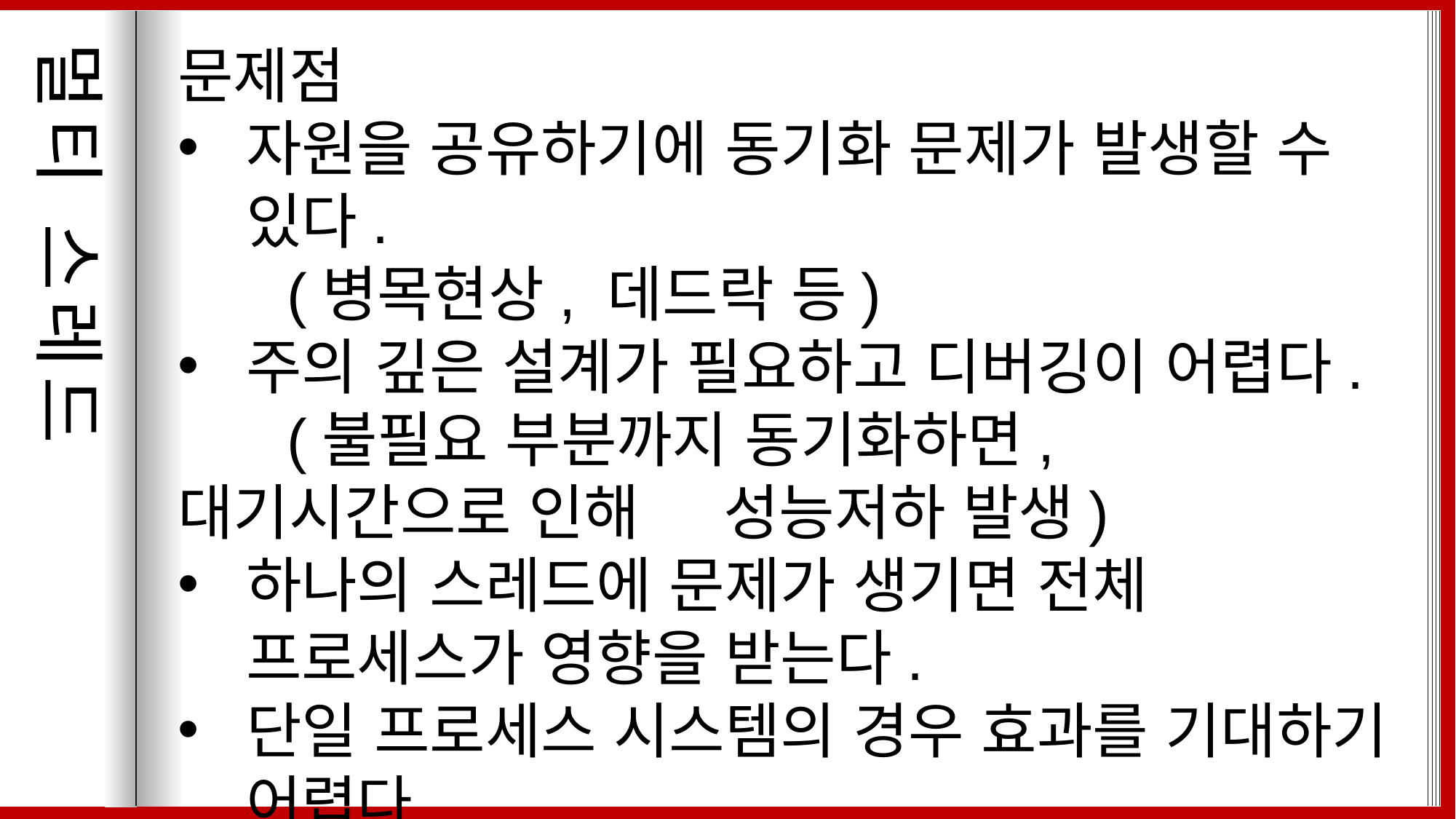

`
멀티 스레드
문제점
자원을 공유하기에 동기화 문제가 발생할 수 있다.
	(병목현상, 데드락 등)
주의 깊은 설계가 필요하고 디버깅이 어렵다.
	(불필요 부분까지 동기화하면, 대기시간으로 인해 	성능저하 발생)
하나의 스레드에 문제가 생기면 전체 프로세스가 영향을 받는다.
단일 프로세스 시스템의 경우 효과를 기대하기 어렵다.